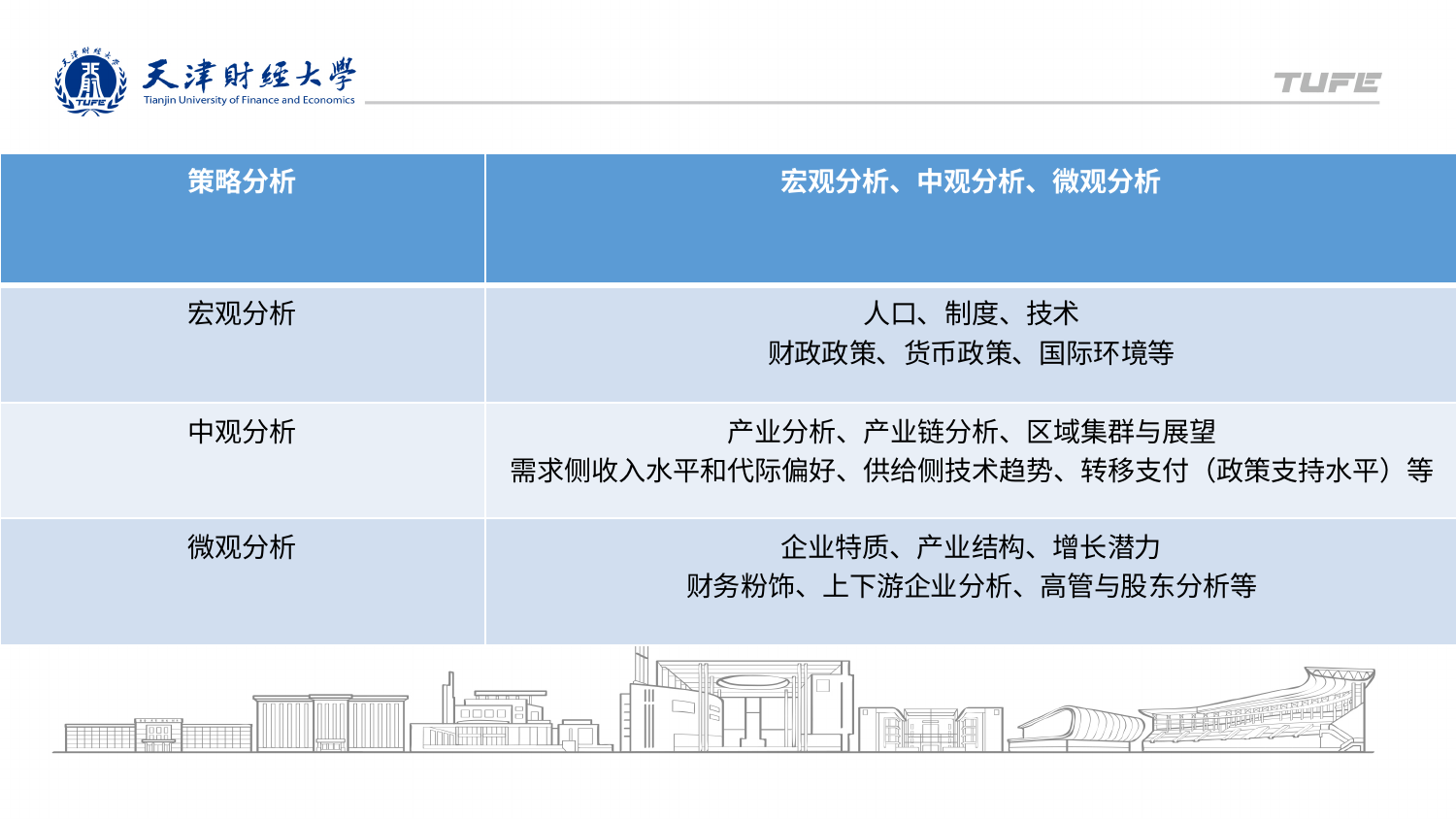

| 策略分析 | 宏观分析、中观分析、微观分析 |
| --- | --- |
| 宏观分析 | 人口、制度、技术 财政政策、货币政策、国际环境等 |
| 中观分析 | 产业分析、产业链分析、区域集群与展望 需求侧收入水平和代际偏好、供给侧技术趋势、转移支付（政策支持水平）等 |
| 微观分析 | 企业特质、产业结构、增长潜力 财务粉饰、上下游企业分析、高管与股东分析等 |
天津财经大学XX
XXXX年X月X日